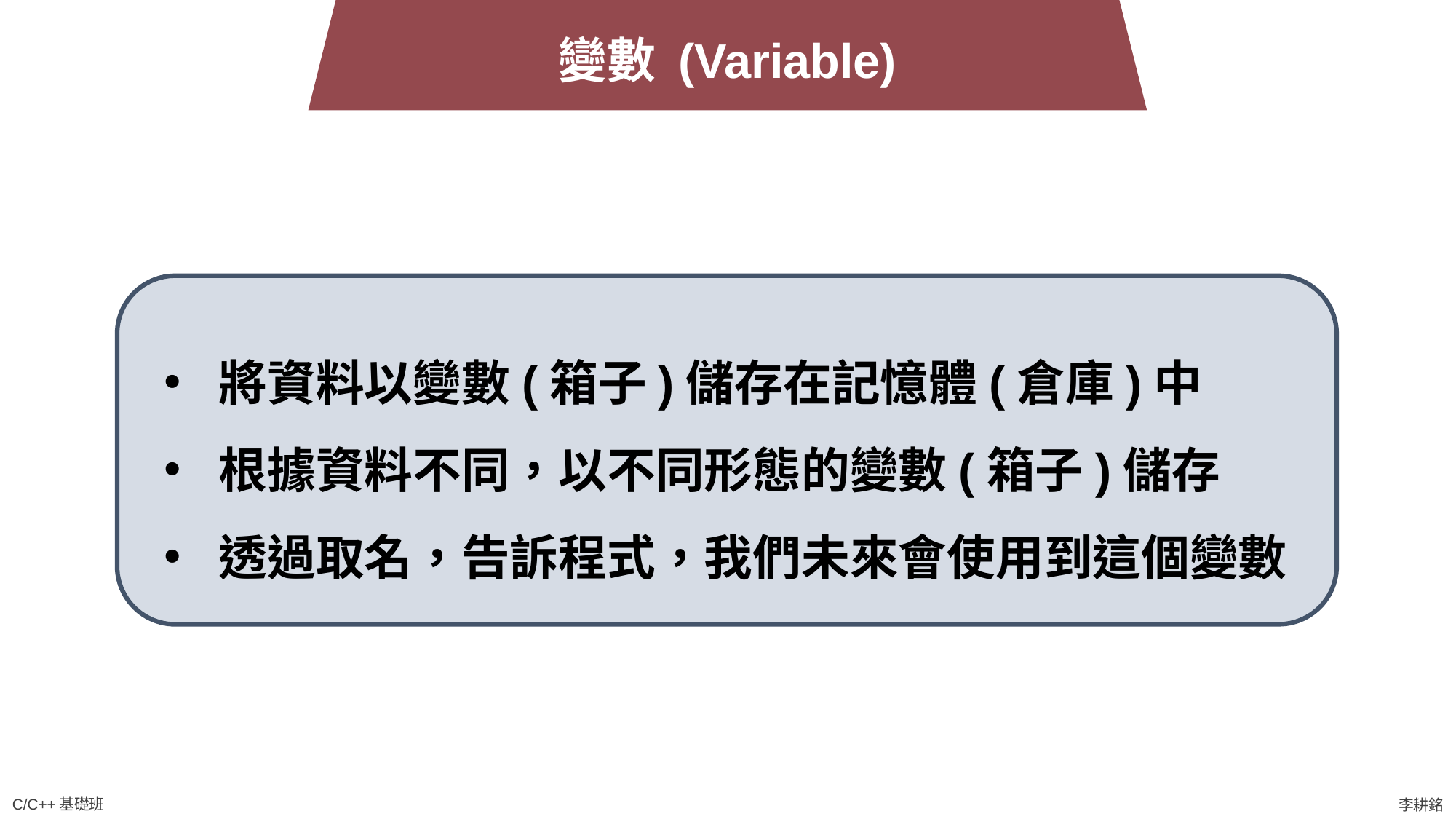

變數 (Variable)

將資料以變數(箱子)儲存在記憶體(倉庫)中
根據資料不同，以不同形態的變數(箱子)儲存
透過取名，告訴程式，我們未來會使用到這個變數
C/C++基礎班
李耕銘